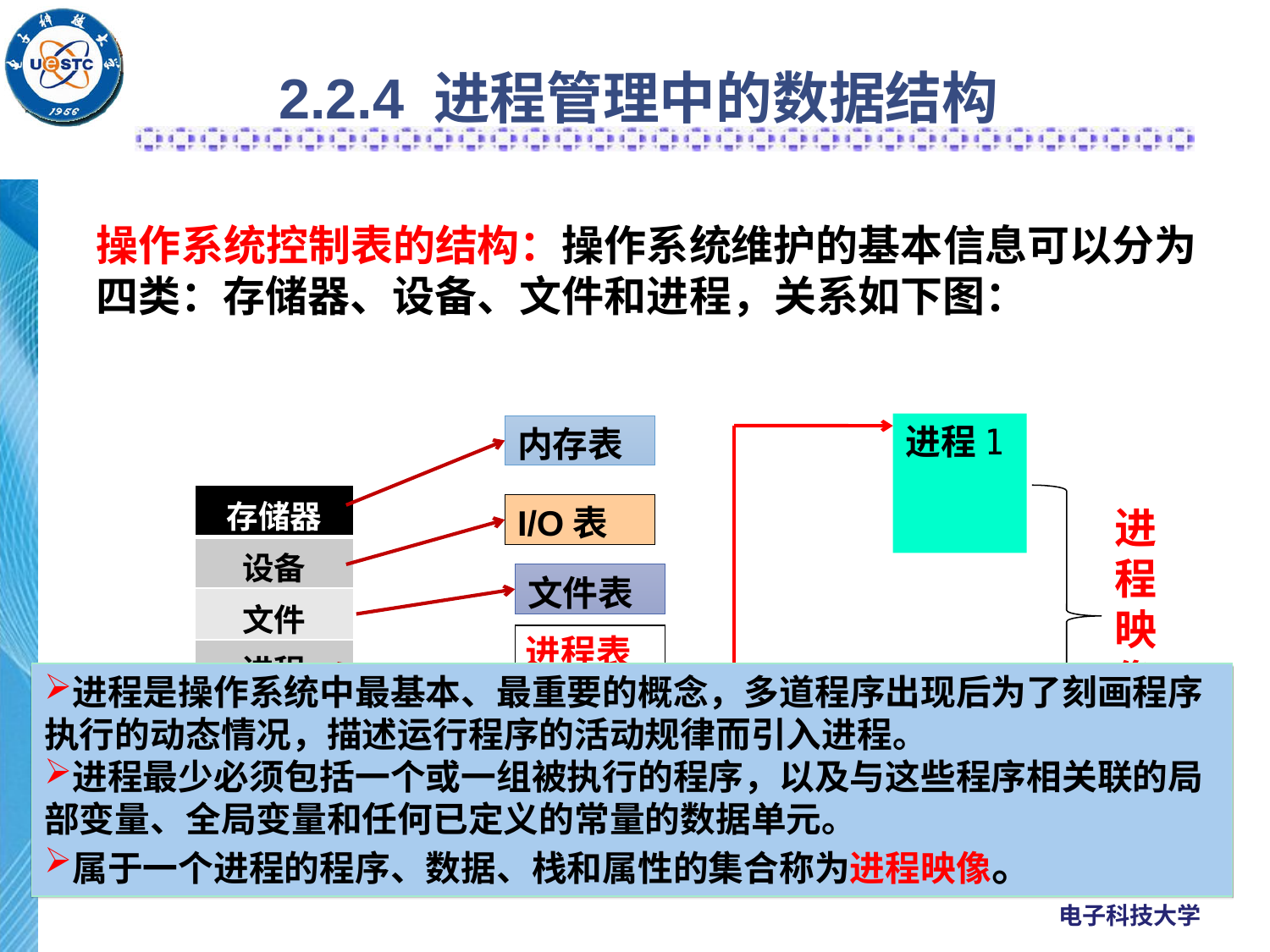

# 2.2.4 进程管理中的数据结构
操作系统控制表的结构：操作系统维护的基本信息可以分为四类：存储器、设备、文件和进程，关系如下图：
进程1

内存表

进
程
映
像
| 存储器 |
| --- |
| 设备 |
| 文件 |
| 进程 |
I/O表
文件表
进程表

进程是操作系统中最基本、最重要的概念，多道程序出现后为了刻画程序执行的动态情况，描述运行程序的活动规律而引入进程。
进程最少必须包括一个或一组被执行的程序，以及与这些程序相关联的局部变量、全局变量和任何已定义的常量的数据单元。
属于一个进程的程序、数据、栈和属性的集合称为进程映像。
| 进程1 |
| --- |
| 进程2 |
| … |
| 进程n |
进程n